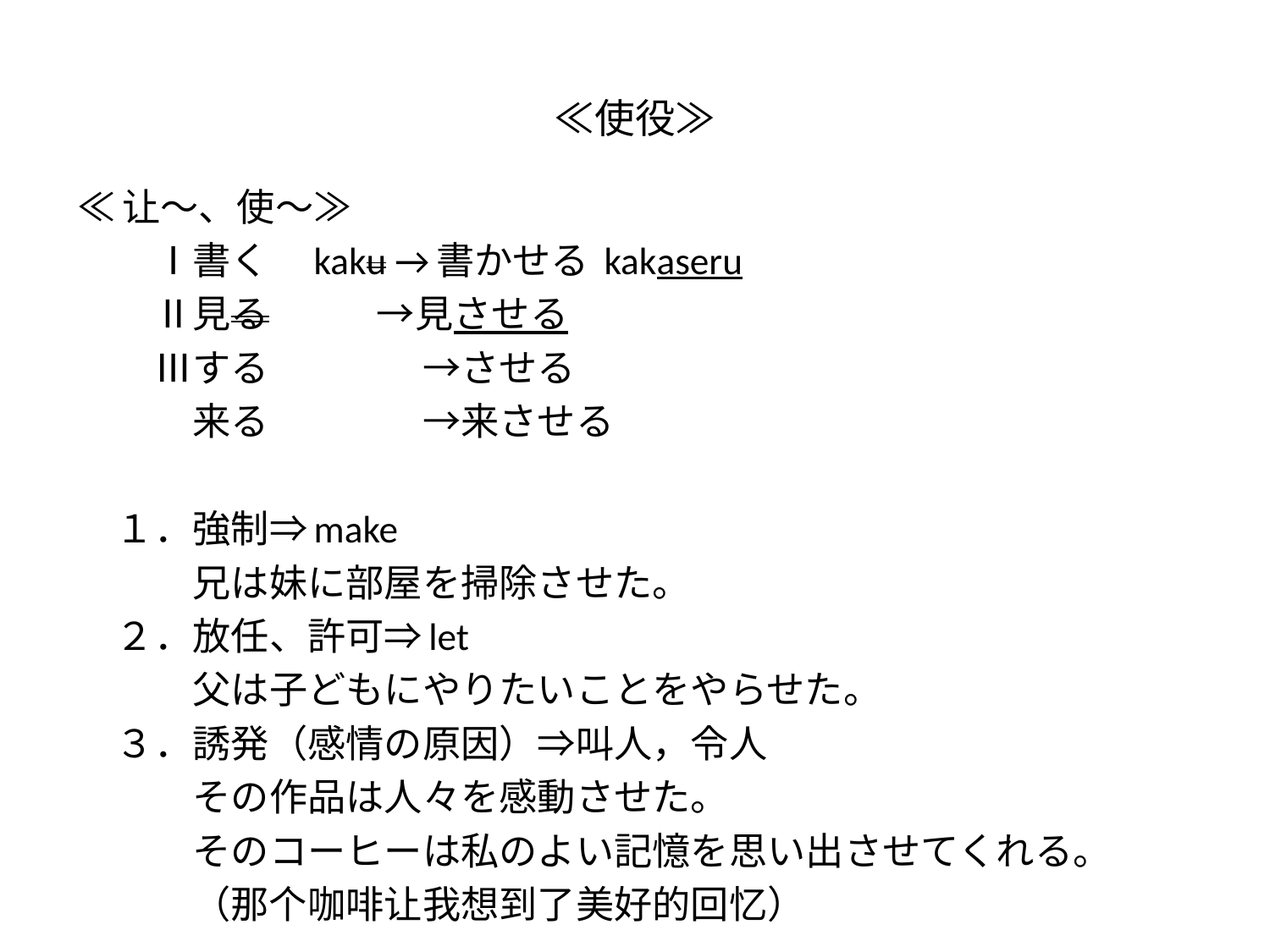

# ≪使役≫
≪让～、使～≫
　　Ⅰ書く　kaku →書かせる kakaseru
　　Ⅱ見る       　 →見させる
　　Ⅲする　　　　→させる
　　　来る　　　　→来させる

　１．強制⇒make
　　　兄は妹に部屋を掃除させた。
　２．放任、許可⇒let
　　　父は子どもにやりたいことをやらせた。
　３．誘発（感情の原因）⇒叫人，令人
　　　その作品は人々を感動させた。
　　　そのコーヒーは私のよい記憶を思い出させてくれる。
　　　（那个咖啡让我想到了美好的回忆）